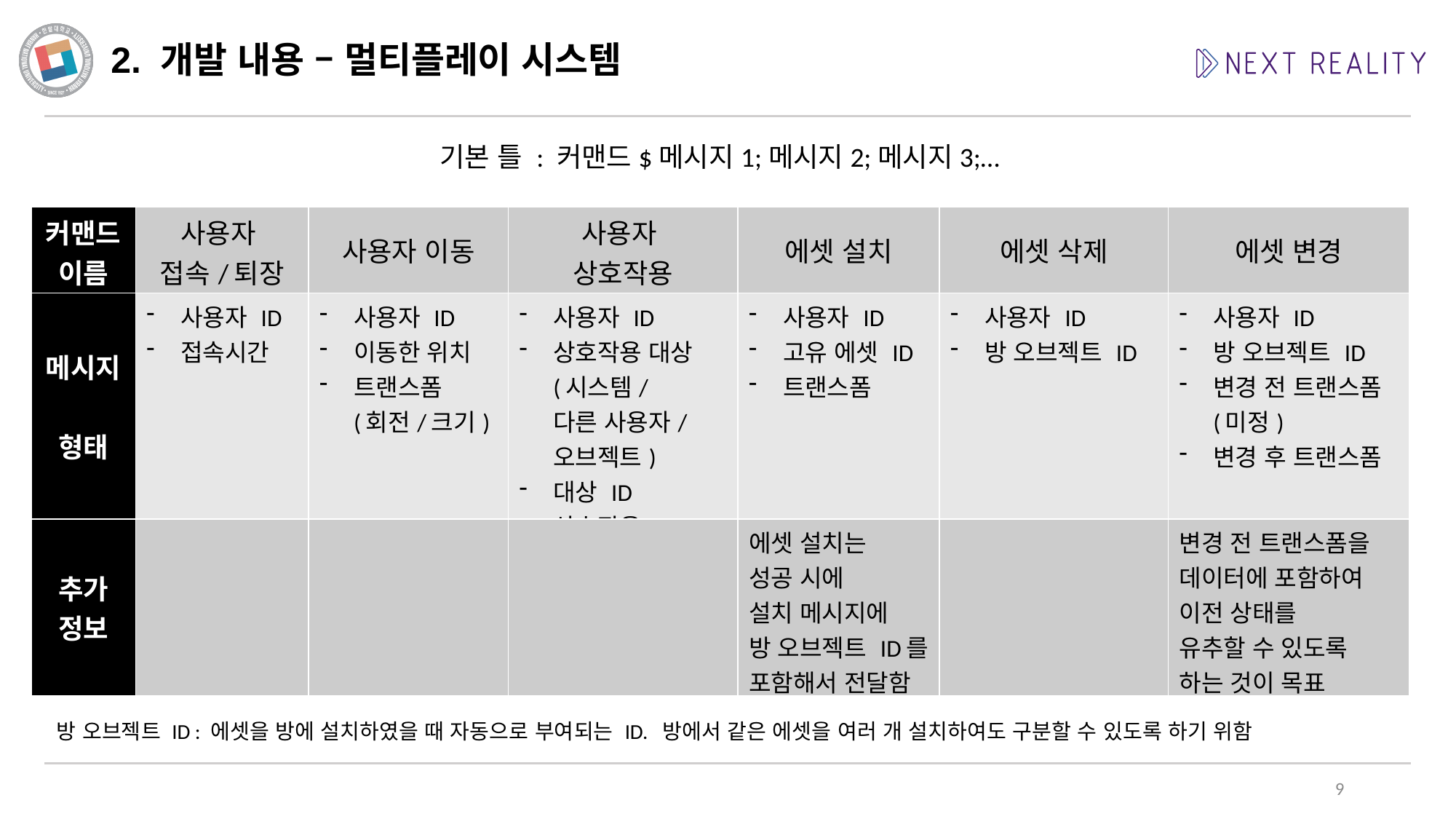

# 2. 개발 내용 – 멀티플레이 시스템
기본 틀 : 커맨드$메시지1;메시지2;메시지3;…
| 커맨드 이름 | 사용자 접속/퇴장 | 사용자 이동 | 사용자 상호작용 | 에셋 설치 | 에셋 삭제 | 에셋 변경 |
| --- | --- | --- | --- | --- | --- | --- |
| 메시지 형태 | 사용자 ID 접속시간 | 사용자 ID 이동한 위치 트랜스폼 (회전/크기) | 사용자 ID 상호작용 대상 (시스템/ 다른 사용자/ 오브젝트) 대상 ID 상호작용 ID | 사용자 ID 고유 에셋 ID 트랜스폼 | 사용자 ID 방 오브젝트 ID | 사용자 ID 방 오브젝트 ID 변경 전 트랜스폼 (미정) 변경 후 트랜스폼 |
| 추가 정보 |  |  |  | 에셋 설치는 성공 시에 설치 메시지에 방 오브젝트 ID를 포함해서 전달함 |  | 변경 전 트랜스폼을 데이터에 포함하여 이전 상태를 유추할 수 있도록 하는 것이 목표 |
방 오브젝트 ID : 에셋을 방에 설치하였을 때 자동으로 부여되는 ID.  방에서 같은 에셋을 여러 개 설치하여도 구분할 수 있도록 하기 위함
9